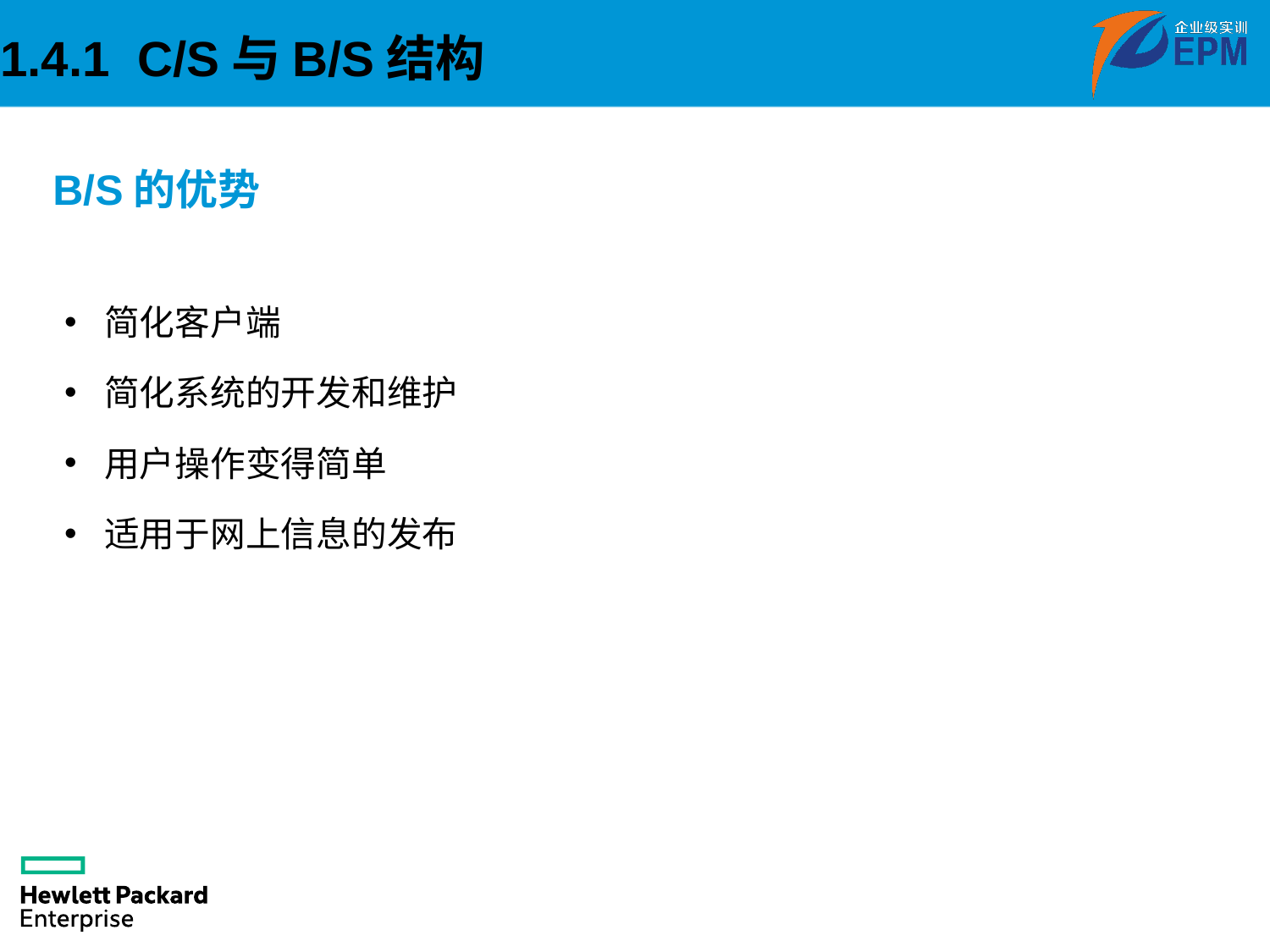

1.4.1  C/S与B/S结构
B/S的优势
简化客户端
简化系统的开发和维护
用户操作变得简单
适用于网上信息的发布